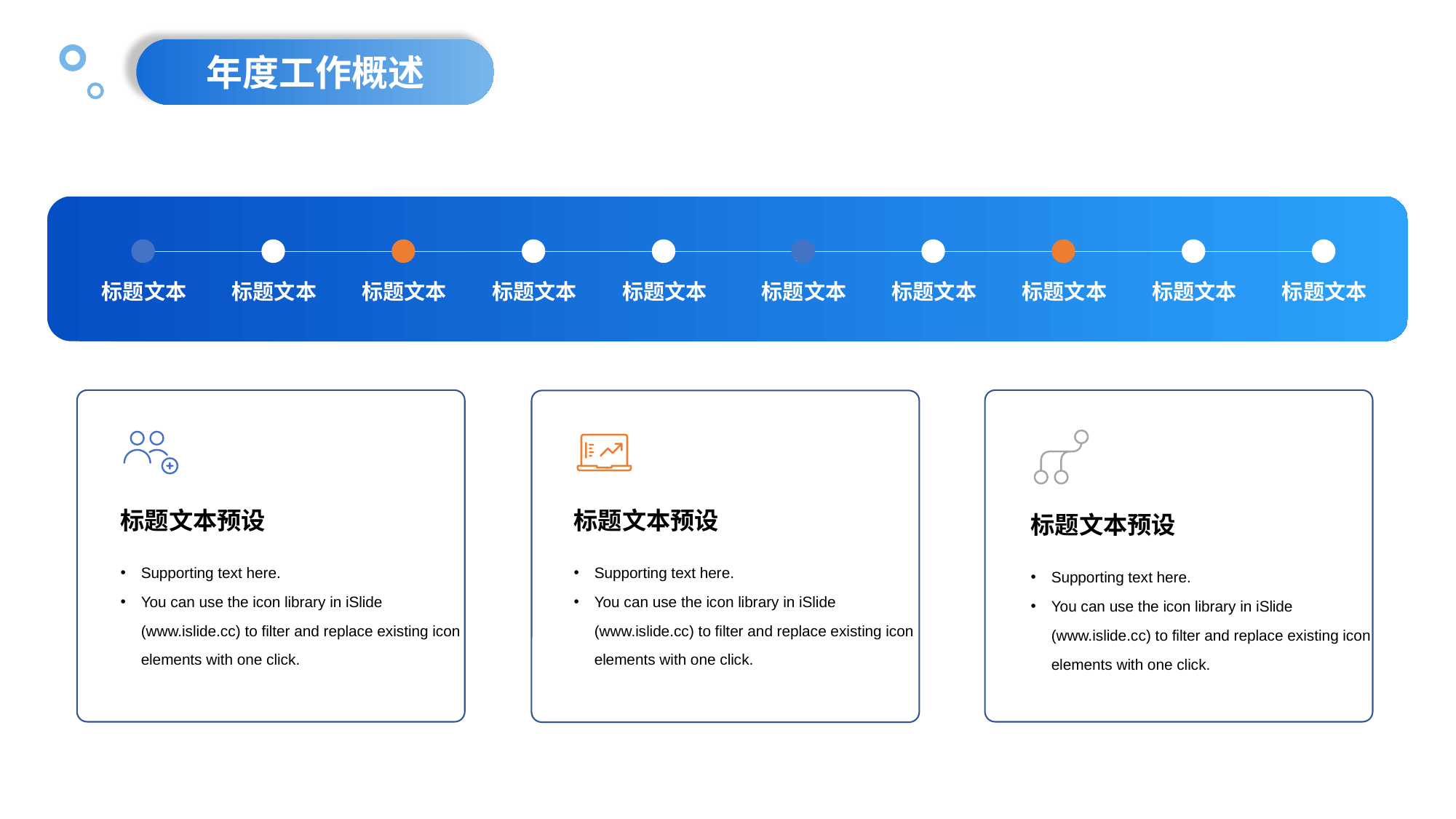

年度工作概述

标题文本

标题文本

标题文本

标题文本

标题文本

标题文本

标题文本

标题文本

标题文本

标题文本

标题文本预设
Supporting text here.
You can use the icon library in iSlide  (www.islide.cc) to filter and replace existing icon elements with one click.

标题文本预设
Supporting text here.
You can use the icon library in iSlide  (www.islide.cc) to filter and replace existing icon elements with one click.

标题文本预设
Supporting text here.
You can use the icon library in iSlide  (www.islide.cc) to filter and replace existing icon elements with one click.